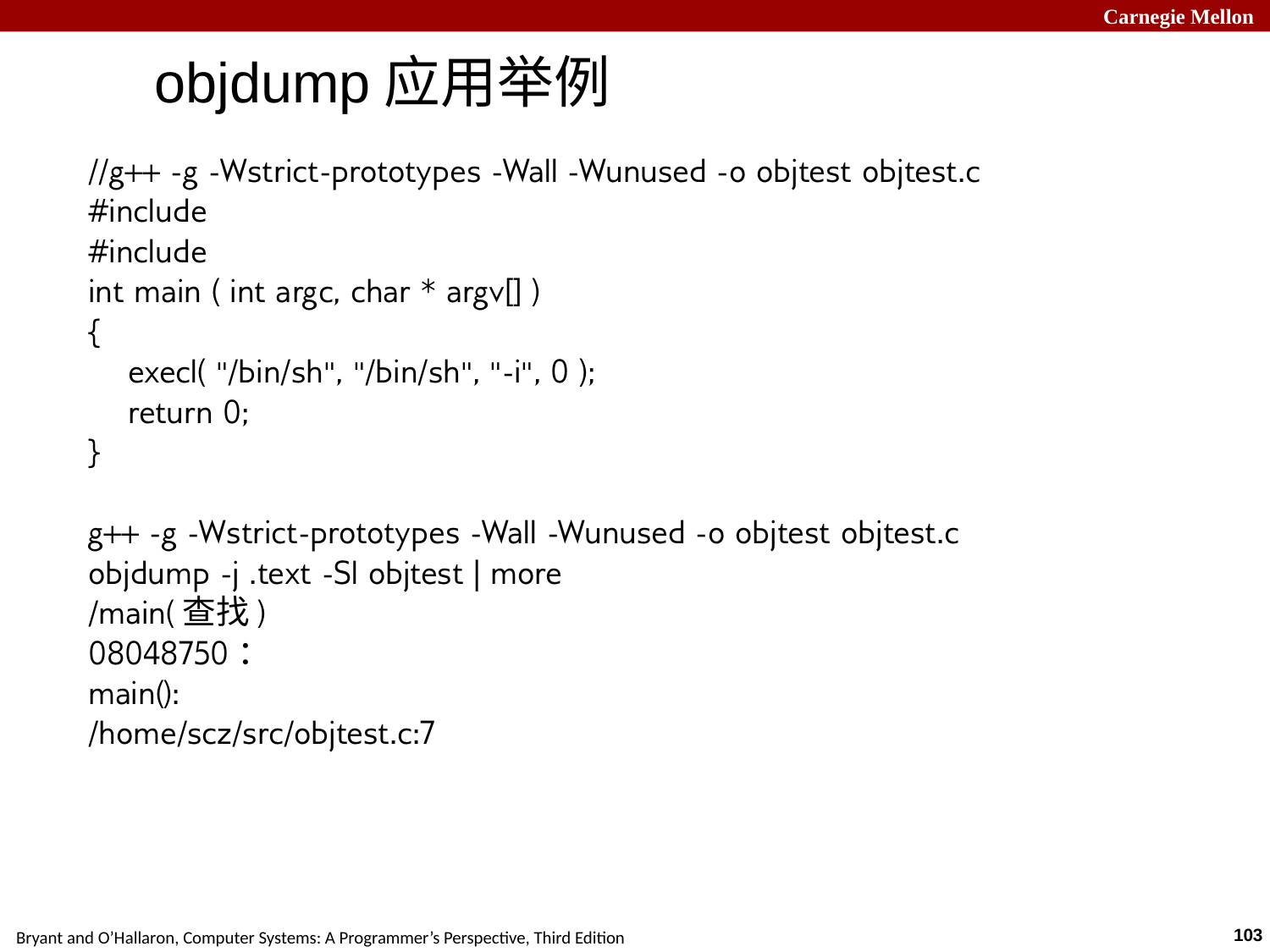

objdump应用举例
//g++ -g -Wstrict-prototypes -Wall -Wunused -o objtest objtest.c
#include
#include
int main ( int argc, char * argv[] )
{
    execl( "/bin/sh", "/bin/sh", "-i", 0 );
    return 0;
}

g++ -g -Wstrict-prototypes -Wall -Wunused -o objtest objtest.c
objdump -j .text -Sl objtest | more
/main(查找)
08048750：
main():
/home/scz/src/objtest.c:7